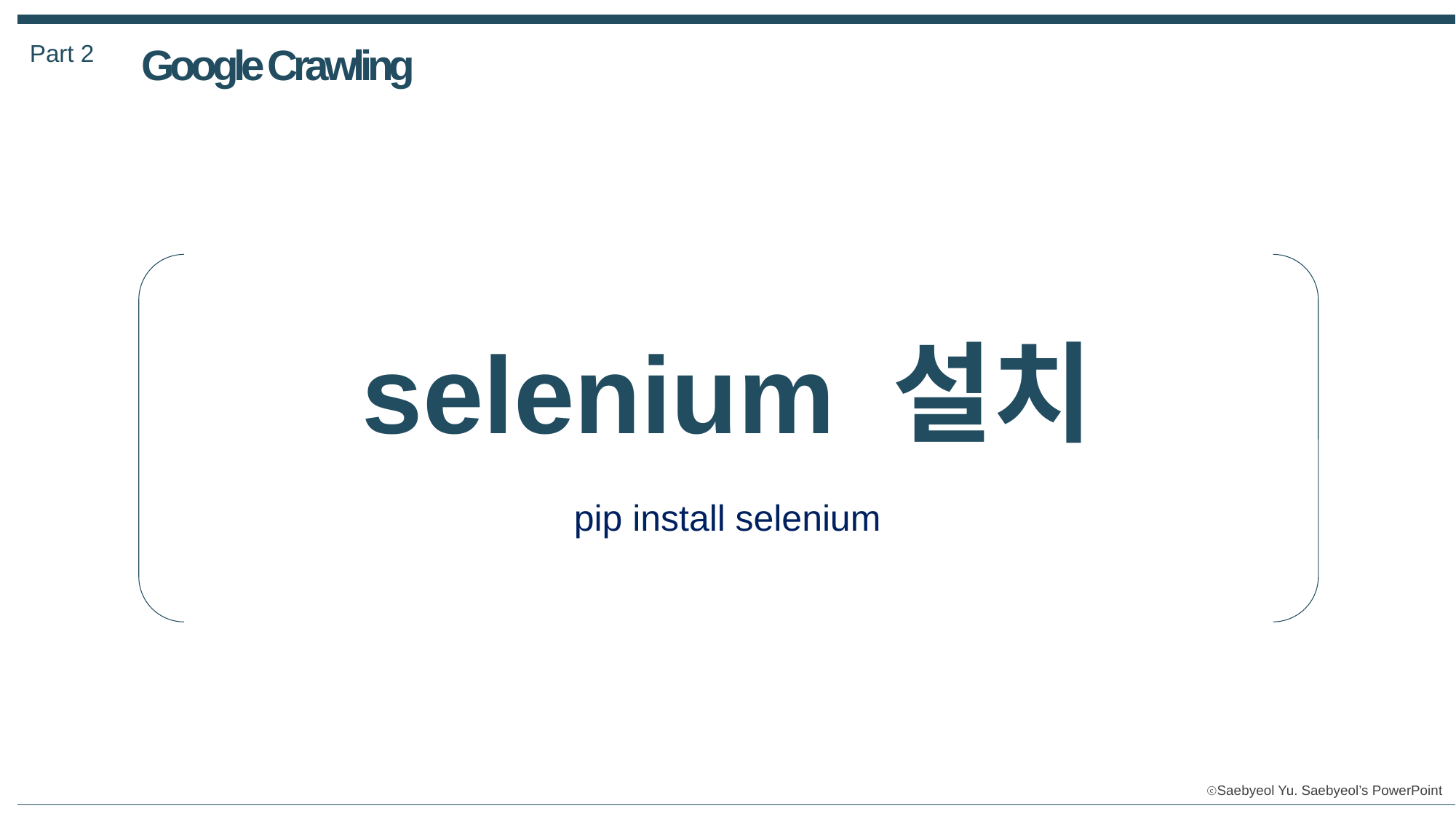

Part 2
Google Crawling

selenium 설치
pip install selenium